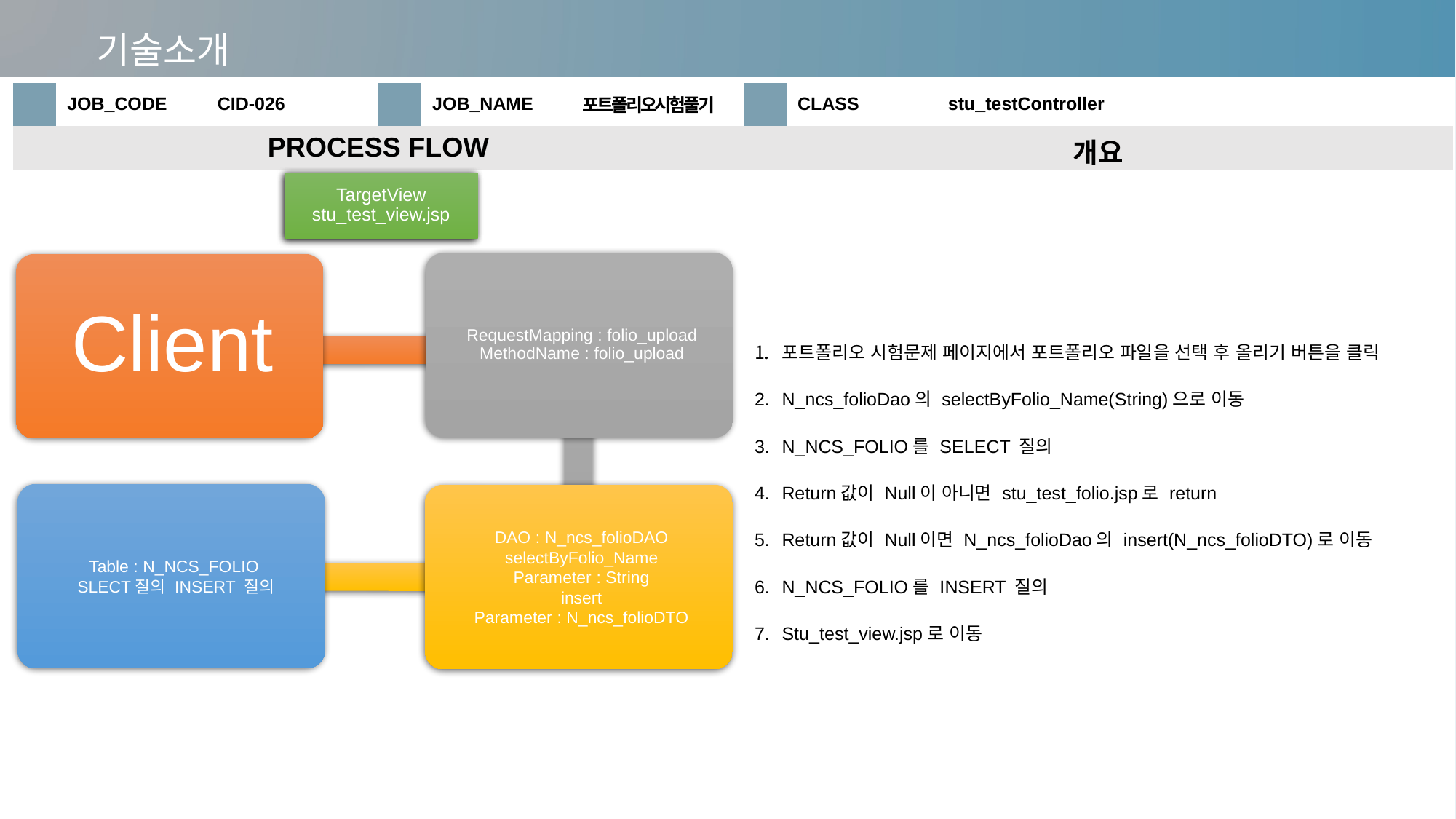

기술소개

|  | JOB\_CODE | CID-026 |  | JOB\_NAME | 포트폴리오시험풀기 |  | CLASS | stu\_testController |
| --- | --- | --- | --- | --- | --- | --- | --- | --- |
| PROCESS FLOW |  |  |  |  |  | 개요 |  |  |
|  |  |  |  |  |  | 포트폴리오 시험문제 페이지에서 포트폴리오 파일을 선택 후 올리기 버튼을 클릭 N\_ncs\_folioDao의 selectByFolio\_Name(String)으로 이동 N\_NCS\_FOLIO를 SELECT 질의 Return값이 Null이 아니면 stu\_test\_folio.jsp로 return Return값이 Null이면 N\_ncs\_folioDao의 insert(N\_ncs\_folioDTO)로 이동 N\_NCS\_FOLIO를 INSERT 질의 Stu\_test\_view.jsp로 이동 |  |  |

TargetView
stu_test_view.jsp
Client
RequestMapping : folio_upload
MethodName : folio_upload
DAO : N_ncs_folioDAO
selectByFolio_Name
Parameter : String
insert
Parameter : N_ncs_folioDTO
Table : N_NCS_FOLIO
 SLECT질의 INSERT 질의